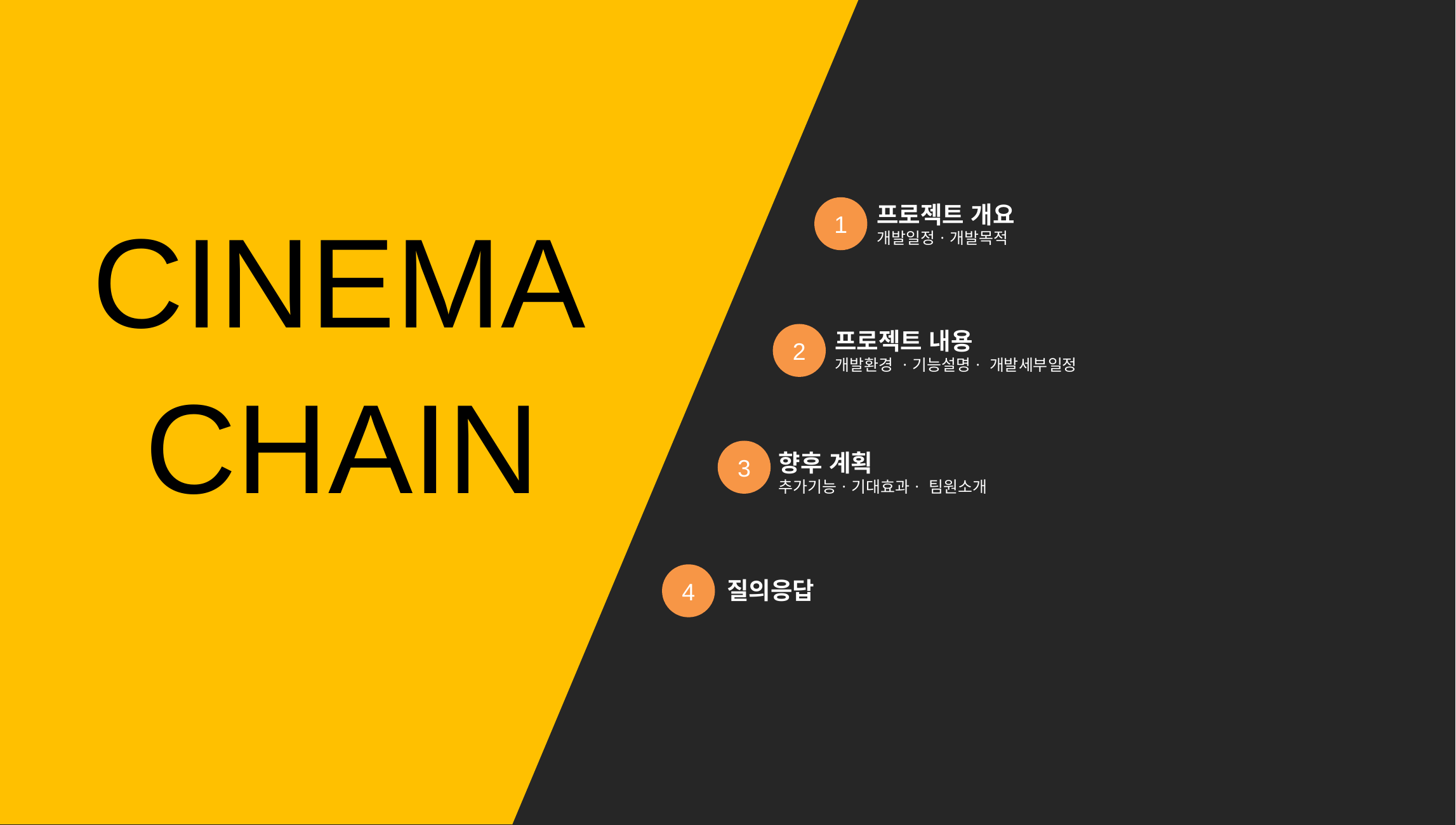

프로젝트 개요
개발일정ㆍ개발목적
CINEMA
1
프로젝트 내용
개발환경 ㆍ기능설명ㆍ 개발세부일정
2
CHAIN
3
향후 계획
추가기능ㆍ기대효과ㆍ 팀원소개
4
질의응답